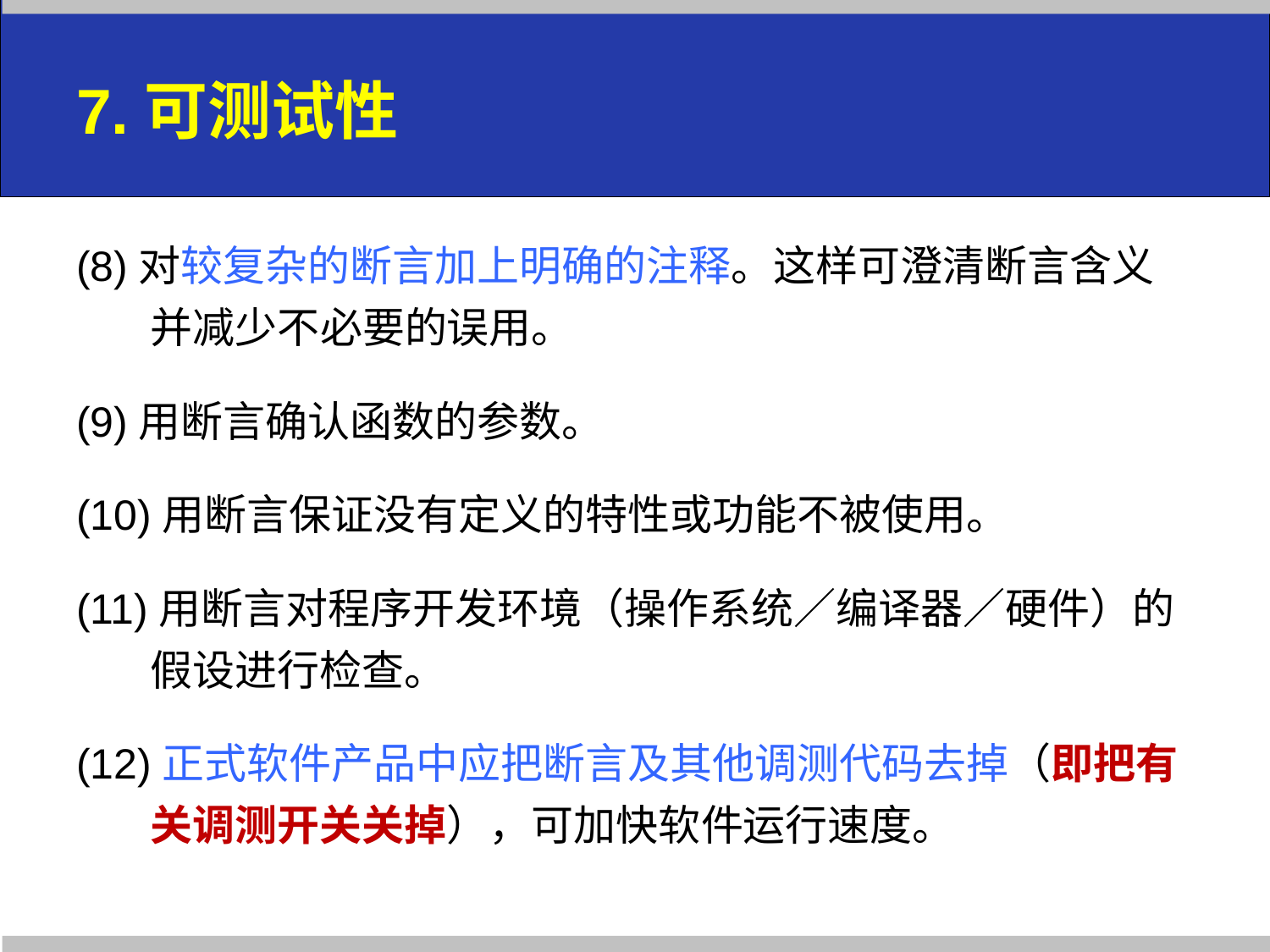

# 7.可测试性
(8)对较复杂的断言加上明确的注释。这样可澄清断言含义并减少不必要的误用。
(9)用断言确认函数的参数。
(10)用断言保证没有定义的特性或功能不被使用。
(11)用断言对程序开发环境（操作系统／编译器／硬件）的假设进行检查。
(12)正式软件产品中应把断言及其他调测代码去掉（即把有关调测开关关掉），可加快软件运行速度。
694